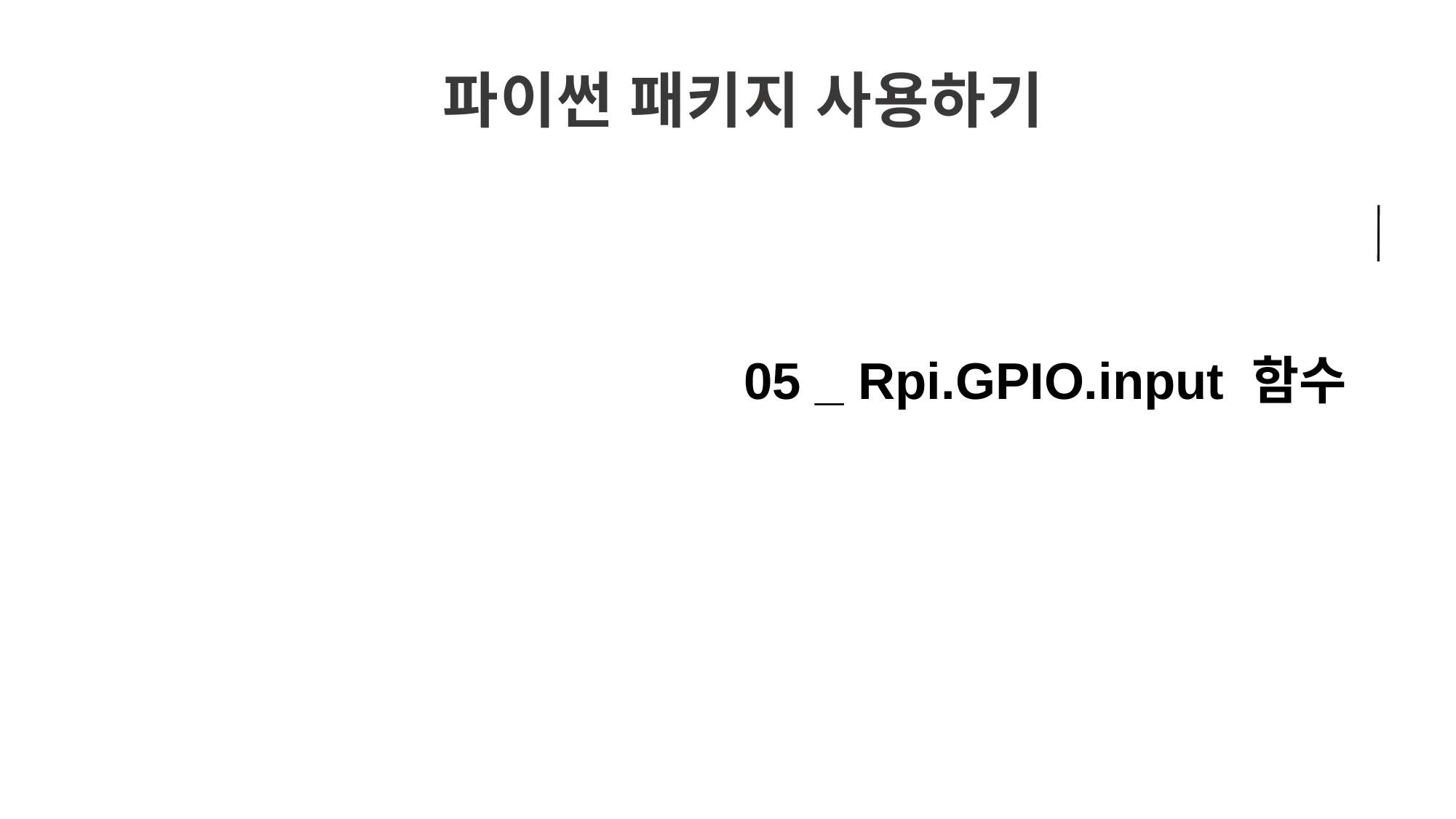

파이썬 패키지 사용하기
36
05 _ Rpi.GPIO.input 함수